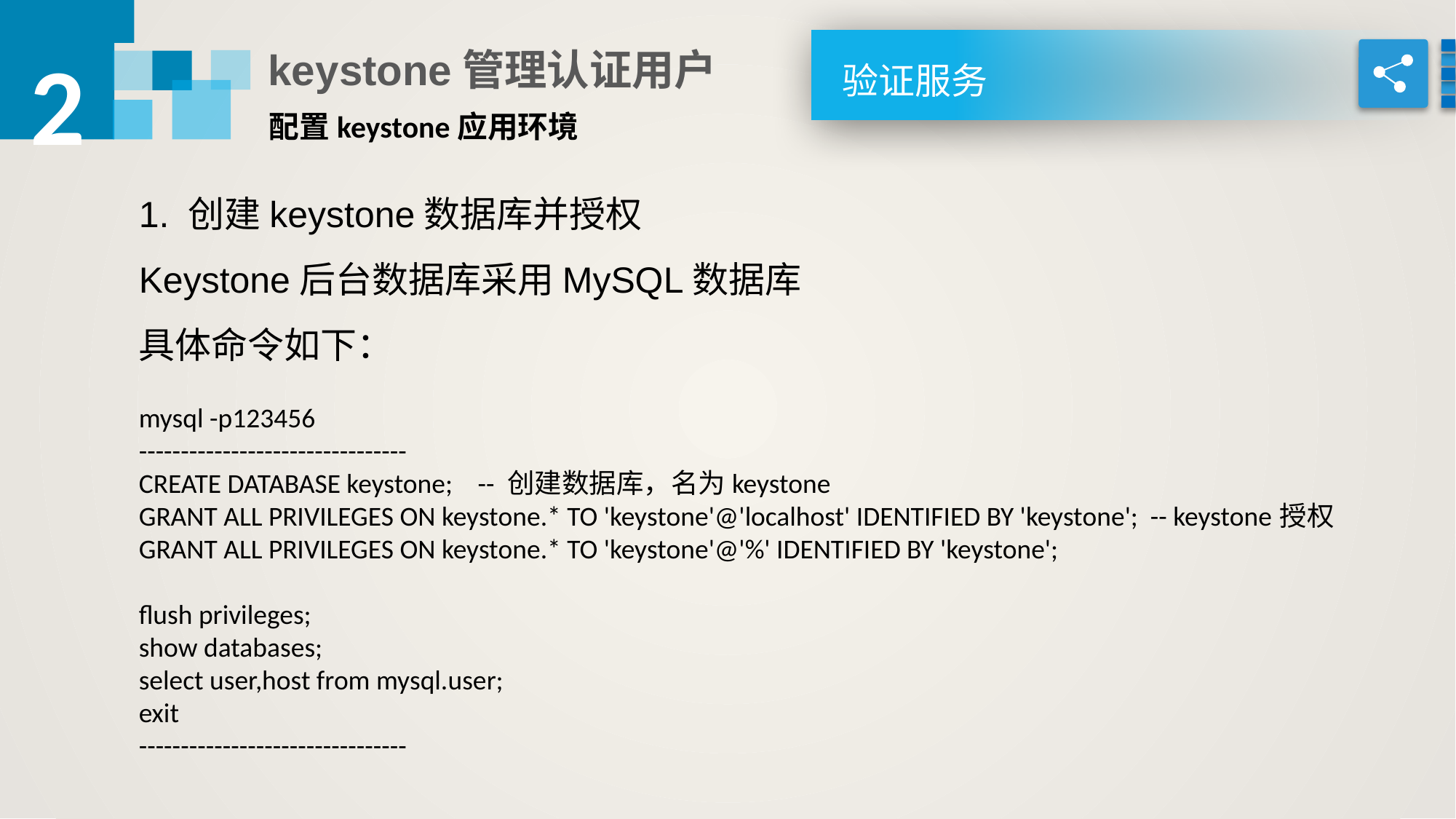

2
keystone管理认证用户
验证服务
配置keystone应用环境

1. 创建keystone数据库并授权
Keystone后台数据库采用MySQL数据库
具体命令如下：

mysql -p123456
--------------------------------
CREATE DATABASE keystone;    -- 创建数据库，名为keystone
GRANT ALL PRIVILEGES ON keystone.* TO 'keystone'@'localhost' IDENTIFIED BY 'keystone';  -- keystone授权
GRANT ALL PRIVILEGES ON keystone.* TO 'keystone'@'%' IDENTIFIED BY 'keystone';

flush privileges;
show databases;
select user,host from mysql.user;
exit
--------------------------------